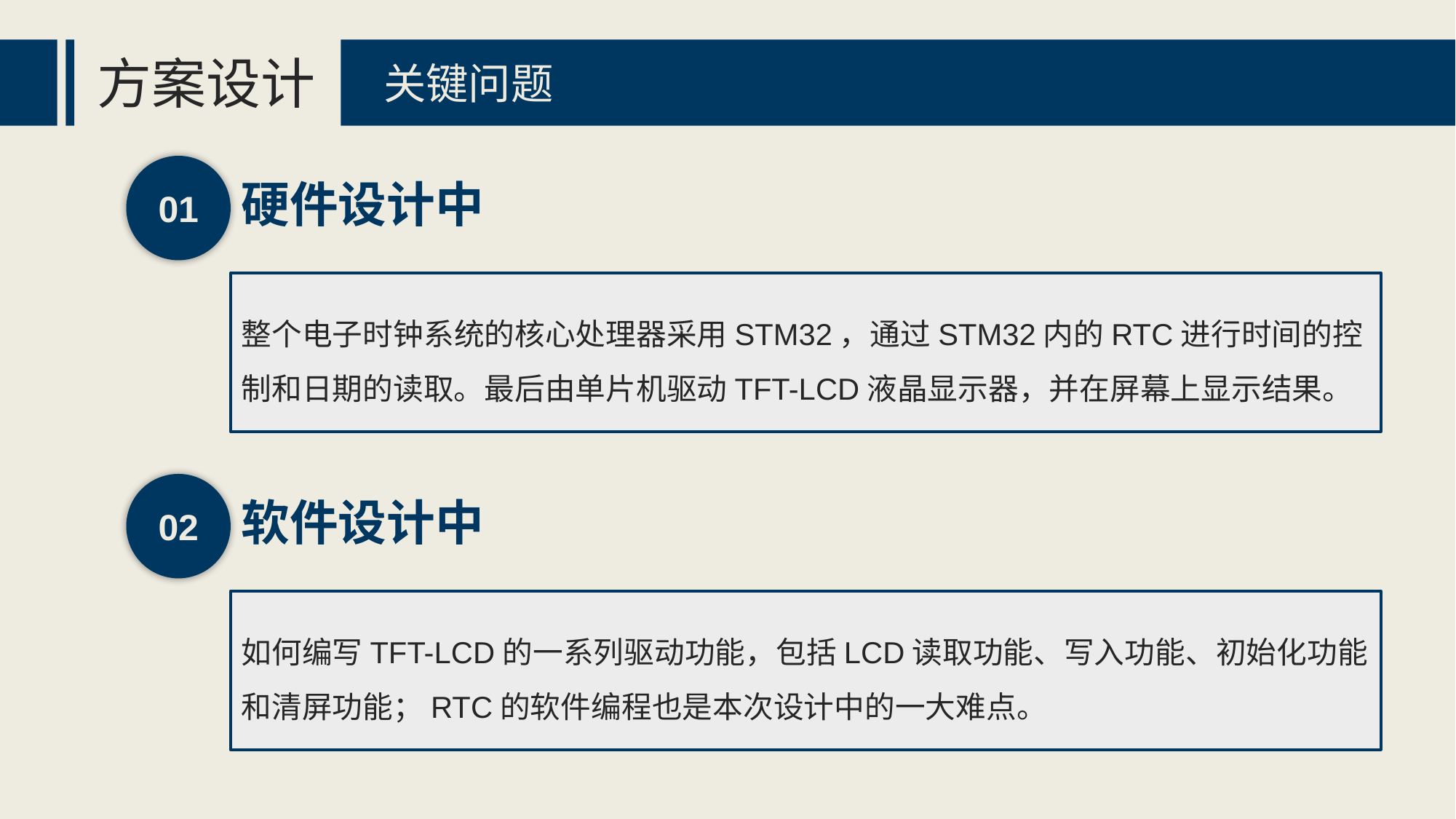

方案设计
关键问题
01
硬件设计中

整个电子时钟系统的核心处理器采用STM32，通过STM32内的RTC进行时间的控制和日期的读取。最后由单片机驱动TFT-LCD液晶显示器，并在屏幕上显示结果。
02
软件设计中

如何编写TFT-LCD的一系列驱动功能，包括LCD读取功能、写入功能、初始化功能和清屏功能；RTC的软件编程也是本次设计中的一大难点。

8